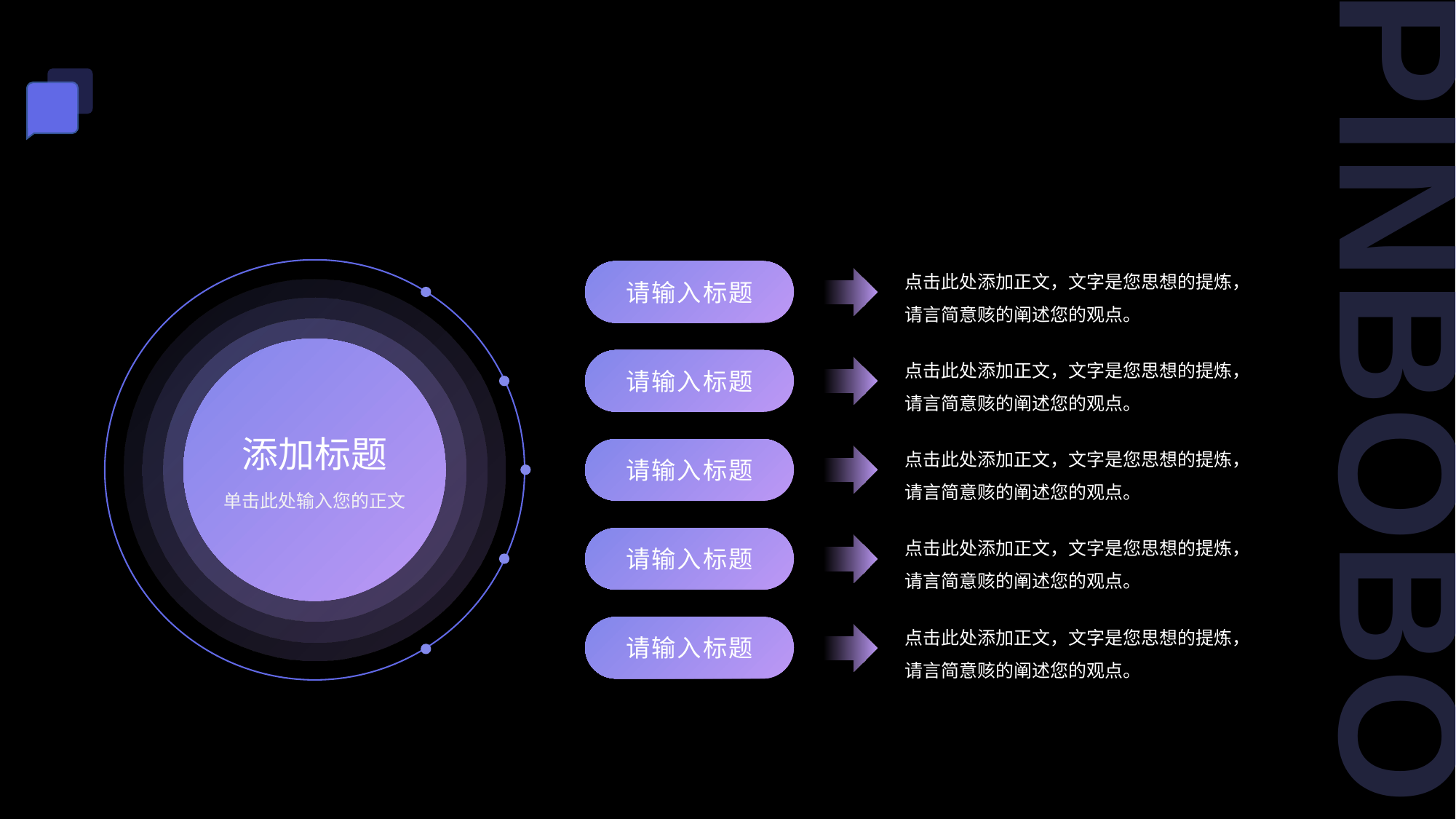

#
点击此处添加正文，文字是您思想的提炼，请言简意赅的阐述您的观点。

请输入标题

点击此处添加正文，文字是您思想的提炼，请言简意赅的阐述您的观点。

请输入标题

添加标题
点击此处添加正文，文字是您思想的提炼，请言简意赅的阐述您的观点。

请输入标题

单击此处输入您的正文
点击此处添加正文，文字是您思想的提炼，请言简意赅的阐述您的观点。

请输入标题

点击此处添加正文，文字是您思想的提炼，请言简意赅的阐述您的观点。

请输入标题